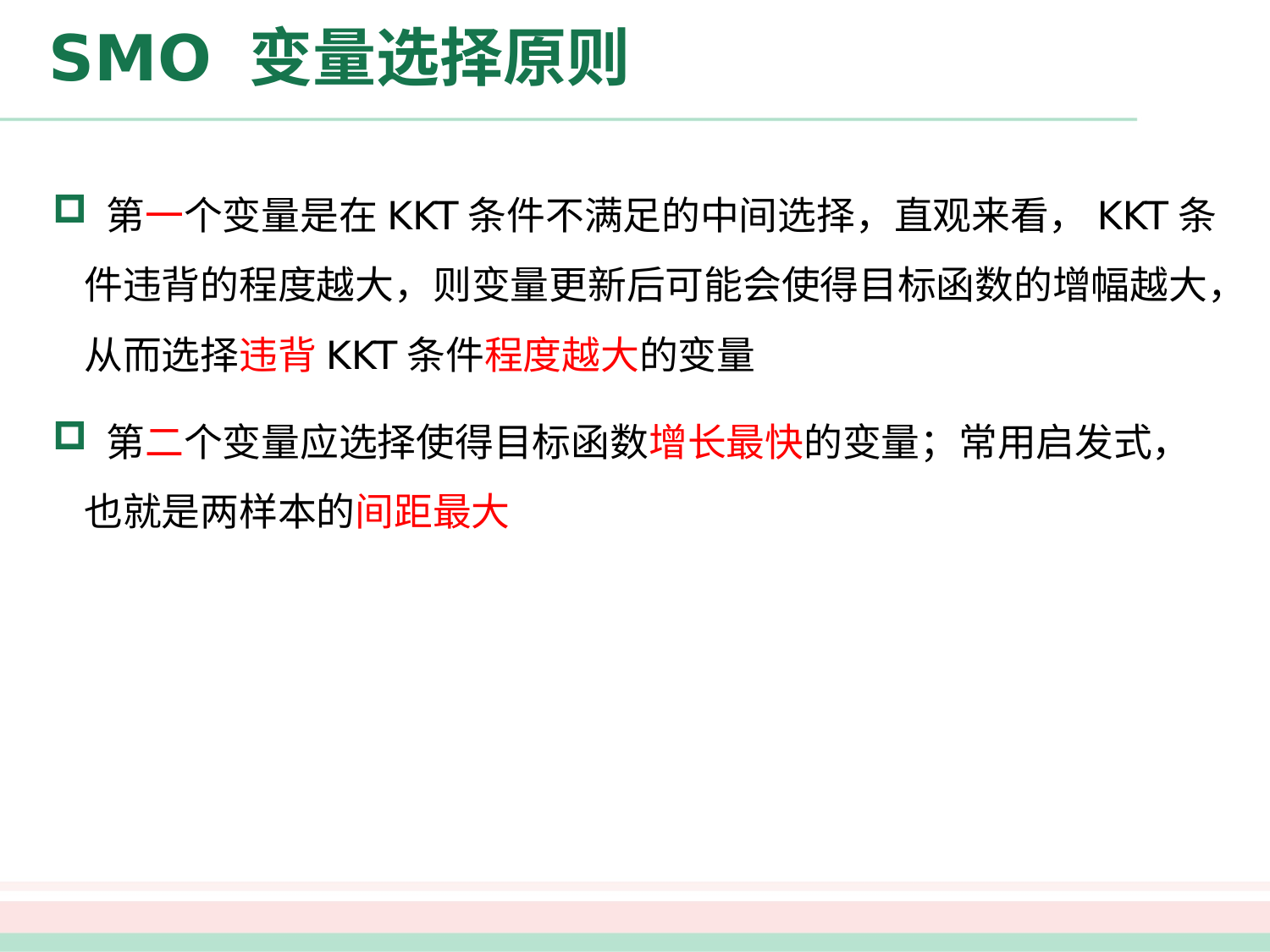

# SMO 变量选择原则
 第一个变量是在KKT条件不满足的中间选择，直观来看，KKT条件违背的程度越大，则变量更新后可能会使得目标函数的增幅越大，从而选择违背KKT条件程度越大的变量
 第二个变量应选择使得目标函数增长最快的变量；常用启发式，也就是两样本的间距最大